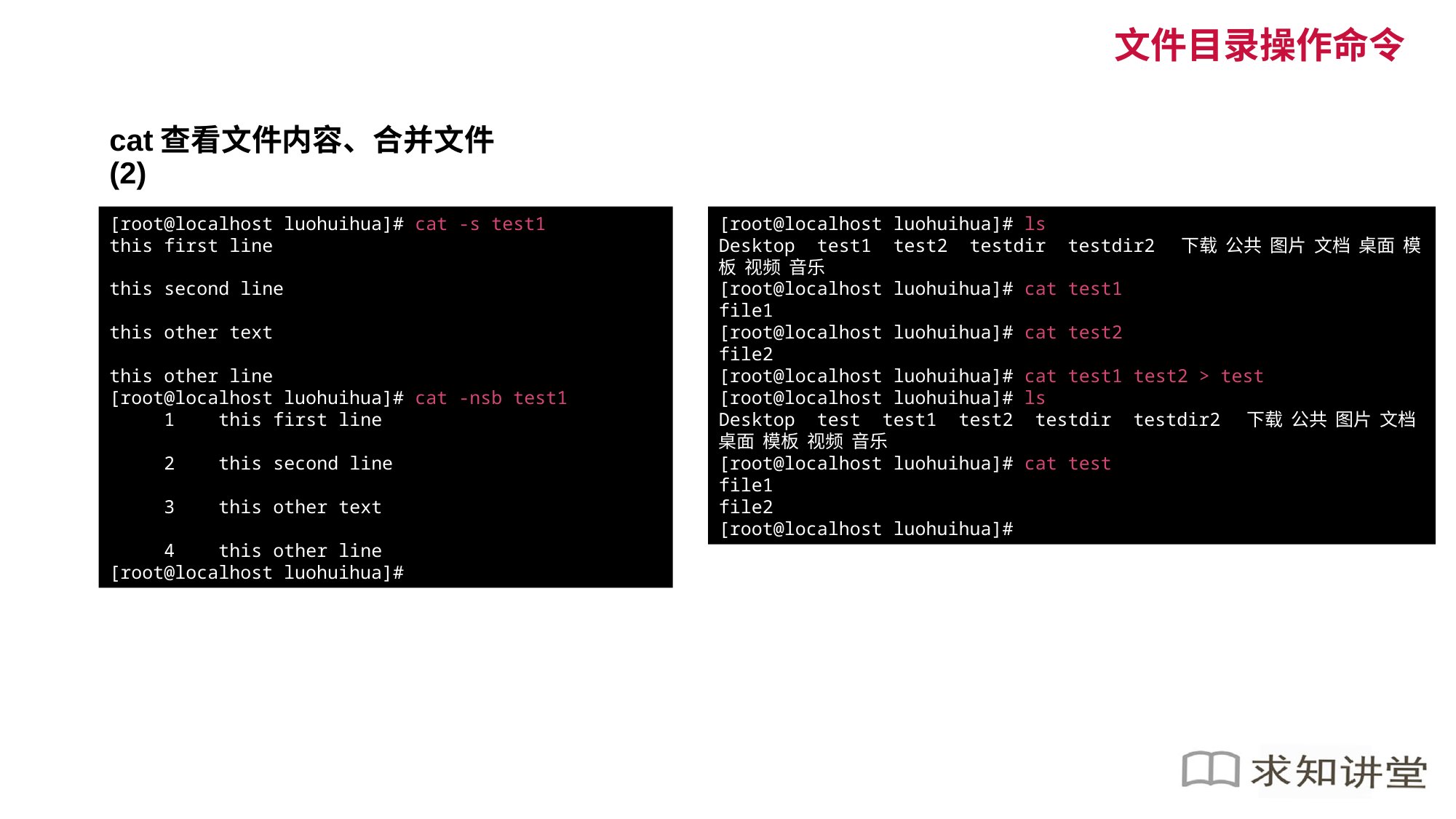

文件目录操作命令
cat查看文件内容、合并文件(2)
[root@localhost luohuihua]# cat -s test1
this first line

this second line

this other text

this other line
[root@localhost luohuihua]# cat -nsb test1
     1	this first line

     2	this second line

     3	this other text

     4	this other line
[root@localhost luohuihua]#
[root@localhost luohuihua]# ls
Desktop  test1  test2  testdir  testdir2  下载  公共  图片  文档  桌面  模板  视频  音乐
[root@localhost luohuihua]# cat test1
file1
[root@localhost luohuihua]# cat test2
file2
[root@localhost luohuihua]# cat test1 test2 > test
[root@localhost luohuihua]# ls
Desktop  test  test1  test2  testdir  testdir2  下载  公共  图片  文档  桌面  模板  视频  音乐
[root@localhost luohuihua]# cat test
file1
file2
[root@localhost luohuihua]#